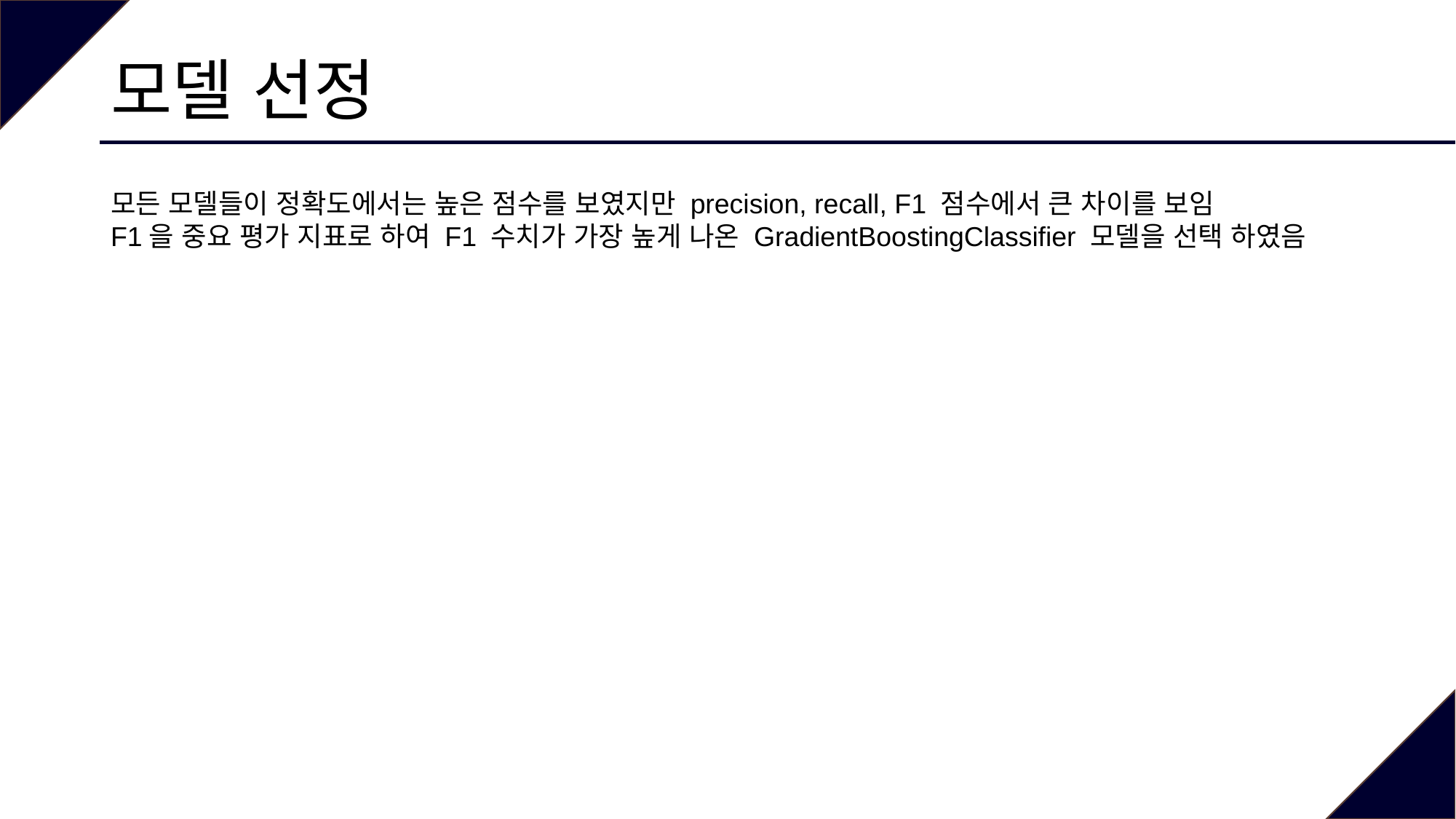

# 모델 선정
모든 모델들이 정확도에서는 높은 점수를 보였지만 precision, recall, F1 점수에서 큰 차이를 보임
F1을 중요 평가 지표로 하여 F1 수치가 가장 높게 나온 GradientBoostingClassifier 모델을 선택 하였음